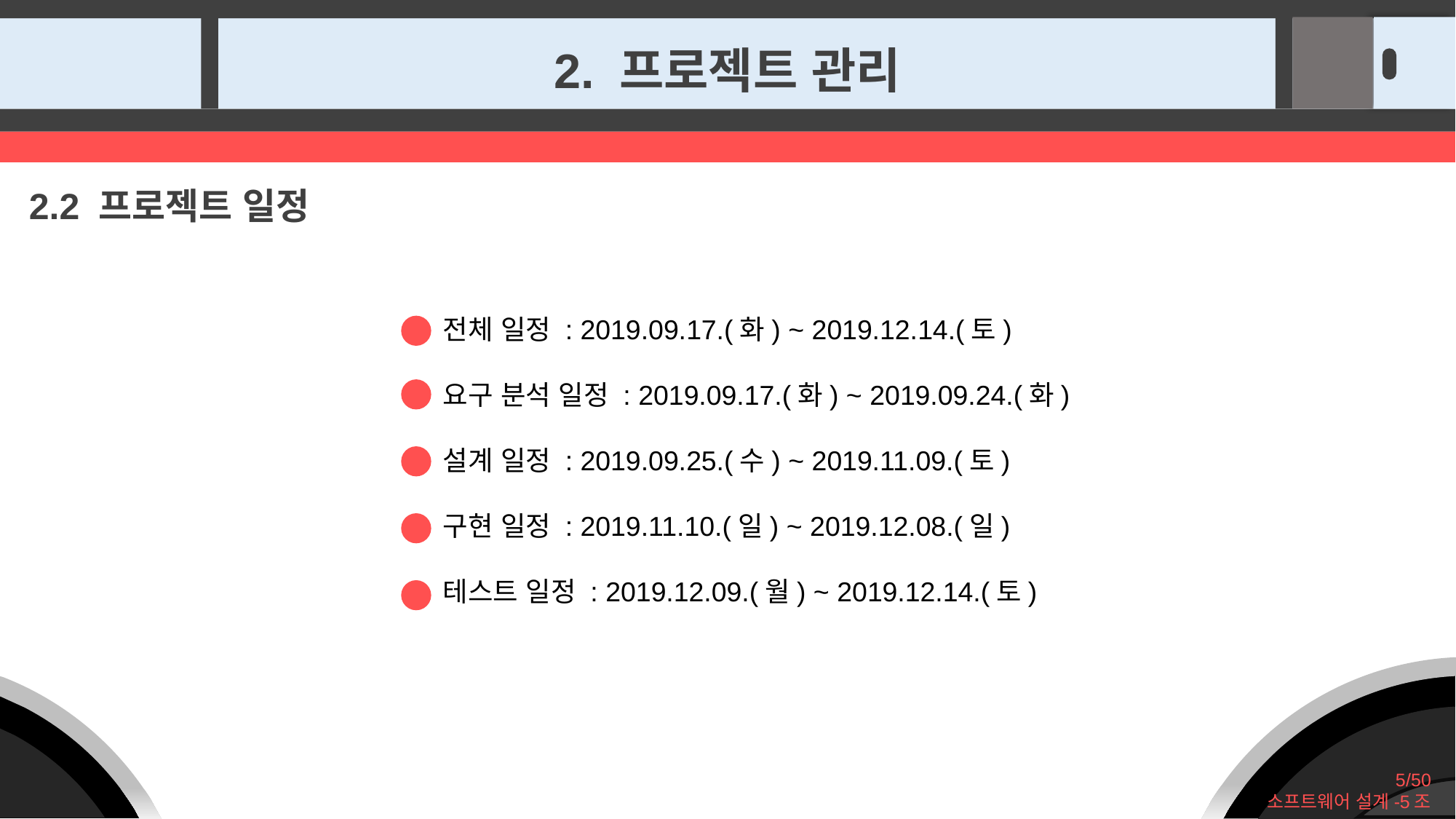

2. 프로젝트 관리
2.2 프로젝트 일정
전체 일정 : 2019.09.17.(화) ~ 2019.12.14.(토)

요구 분석 일정 : 2019.09.17.(화) ~ 2019.09.24.(화)

설계 일정 : 2019.09.25.(수) ~ 2019.11.09.(토)

구현 일정 : 2019.11.10.(일) ~ 2019.12.08.(일)

테스트 일정 : 2019.12.09.(월) ~ 2019.12.14.(토)

5/50
소프트웨어 설계-5조